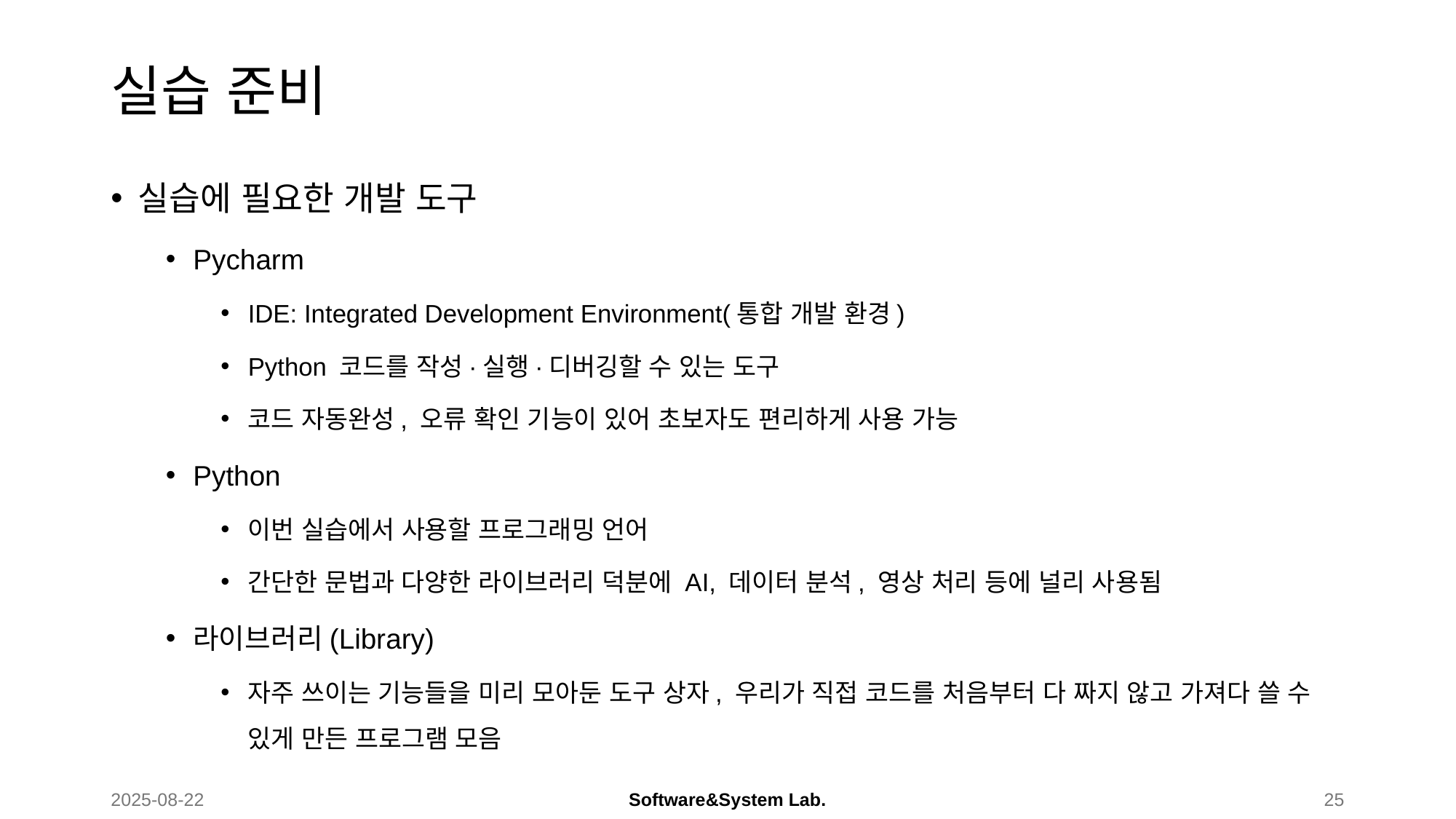

# 실습 준비
실습에 필요한 개발 도구
Pycharm
IDE: Integrated Development Environment(통합 개발 환경)
Python 코드를 작성·실행·디버깅할 수 있는 도구
코드 자동완성, 오류 확인 기능이 있어 초보자도 편리하게 사용 가능
Python
이번 실습에서 사용할 프로그래밍 언어
간단한 문법과 다양한 라이브러리 덕분에 AI, 데이터 분석, 영상 처리 등에 널리 사용됨
라이브러리(Library)
자주 쓰이는 기능들을 미리 모아둔 도구 상자, 우리가 직접 코드를 처음부터 다 짜지 않고 가져다 쓸 수 있게 만든 프로그램 모음
2025-08-22
Software&System Lab.
25